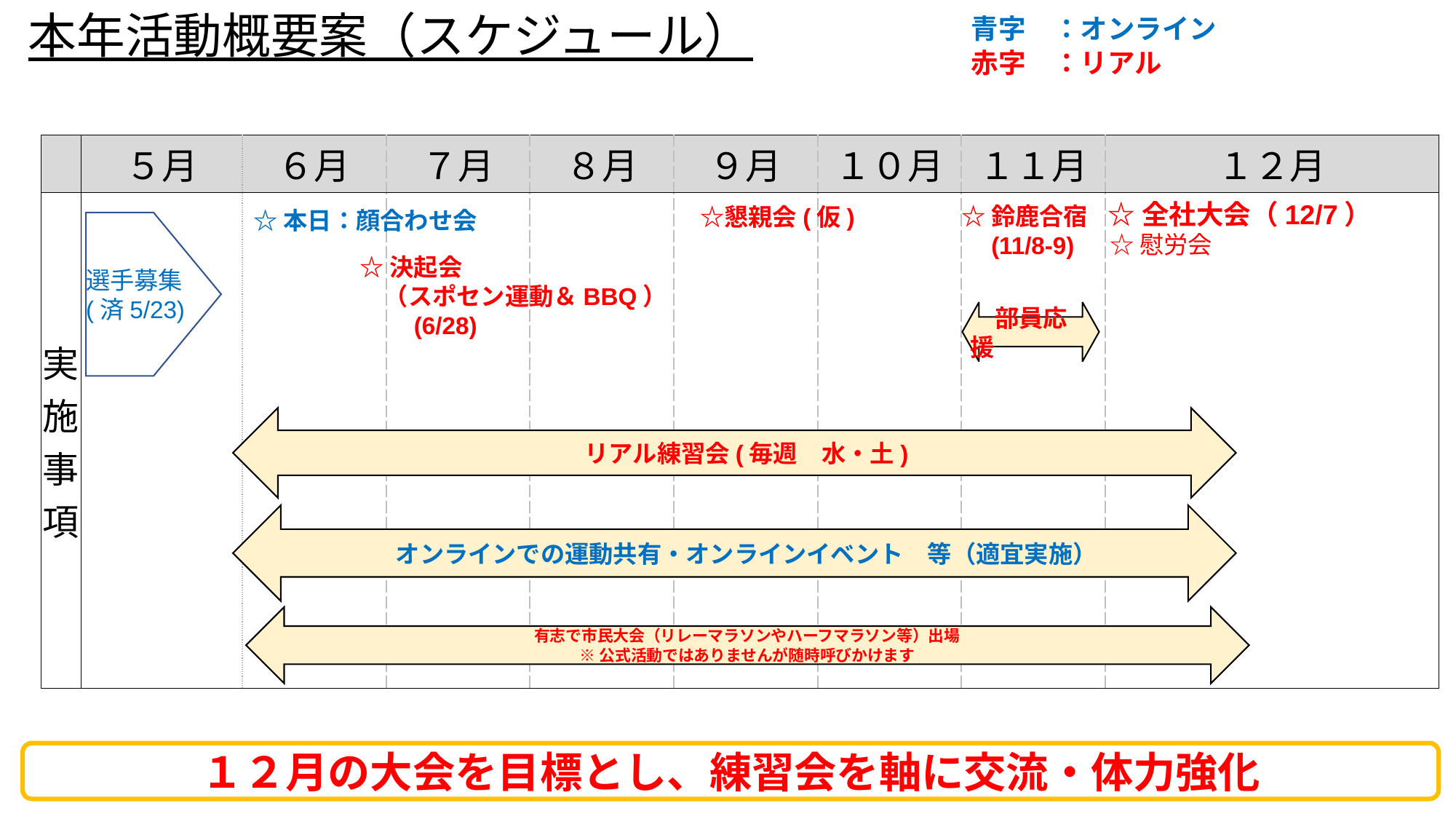

本年活動概要案（スケジュール）
青字　：オンライン
アプデ済
赤字　：リアル
|  | ５月 | ６月 | ７月 | ８月 | ９月 | １０月 | １１月 | １２月 |
| --- | --- | --- | --- | --- | --- | --- | --- | --- |
| 実施事項 |  |  |  |  |  |  |  |  |
☆全社大会（12/7）
☆鈴鹿合宿
　(11/8-9)
☆本日：顔合わせ会
　☆懇親会(仮)
選手募集
(済5/23)
☆慰労会
☆決起会
　（スポセン運動＆BBQ）
　　(6/28)
　部員応援
　リアル練習会(毎週　水・土)
　オンラインでの運動共有・オンラインイベント　等（適宜実施）
　有志で市民大会（リレーマラソンやハーフマラソン等）出場
※公式活動ではありませんが随時呼びかけます
１２月の大会を目標とし、練習会を軸に交流・体力強化